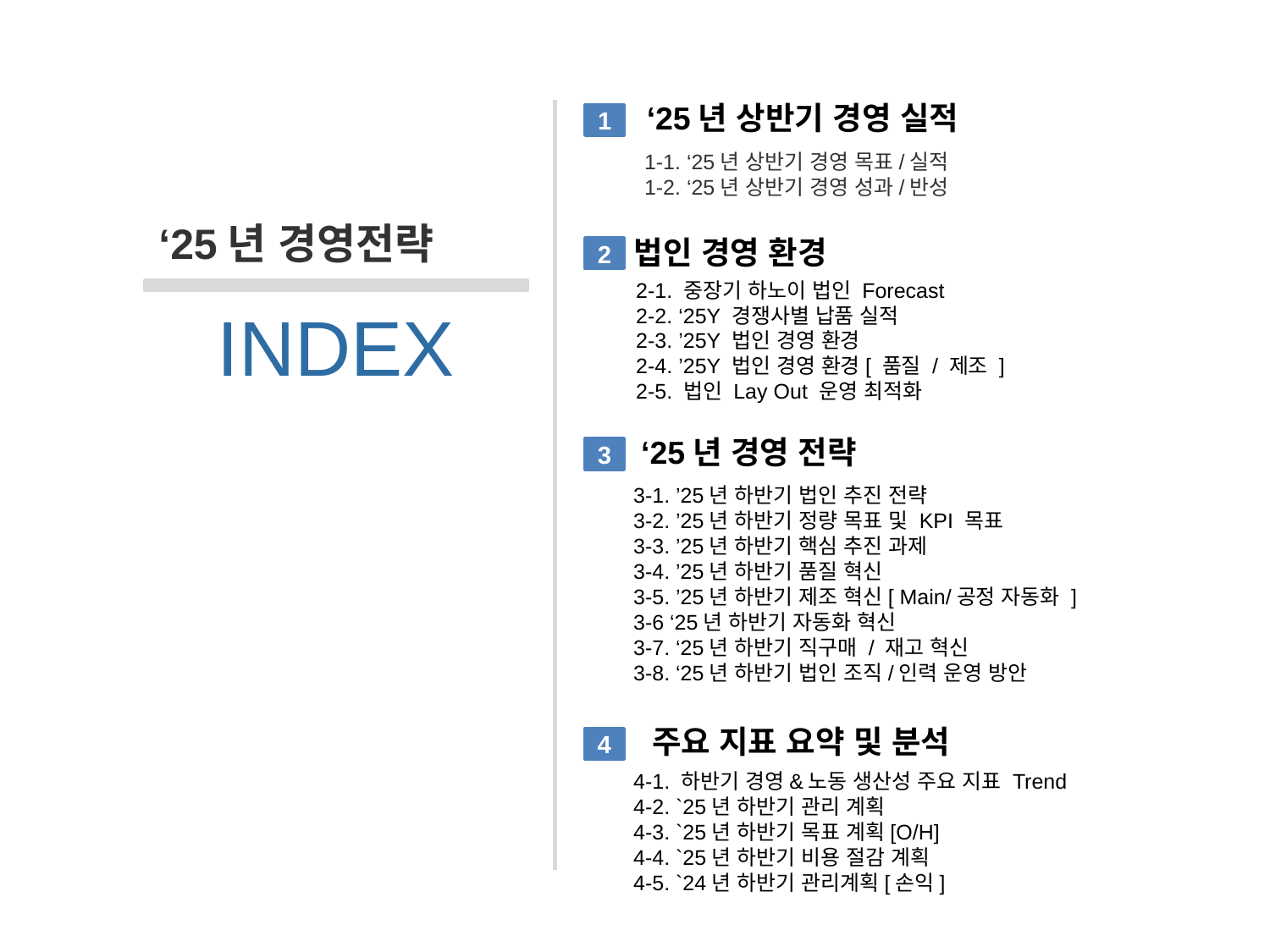

‘25년 상반기 경영 실적
1
1-1. ‘25년 상반기 경영 목표/실적
1-2. ‘25년 상반기 경영 성과/반성
‘25년 경영전략

INDEX
법인 경영 환경
2
2-1. 중장기 하노이 법인 Forecast
2-2. ‘25Y 경쟁사별 납품 실적
2-3. ’25Y 법인 경영 환경
2-4. ’25Y 법인 경영 환경[ 품질 / 제조 ]
2-5. 법인 Lay Out 운영 최적화
‘25년 경영 전략
3
3-1. ’25년 하반기 법인 추진 전략
3-2. ’25년 하반기 정량 목표 및 KPI 목표
3-3. ’25년 하반기 핵심 추진 과제
3-4. ’25년 하반기 품질 혁신
3-5. ’25년 하반기 제조 혁신[ Main/공정 자동화 ]
3-6 ‘25년 하반기 자동화 혁신
3-7. ‘25년 하반기 직구매 / 재고 혁신
3-8. ‘25년 하반기 법인 조직/인력 운영 방안
주요 지표 요약 및 분석
4
4-1. 하반기 경영&노동 생산성 주요 지표 Trend
4-2. `25년 하반기 관리 계획
4-3. `25년 하반기 목표 계획[O/H]
4-4. `25년 하반기 비용 절감 계획
4-5. `24년 하반기 관리계획[손익]